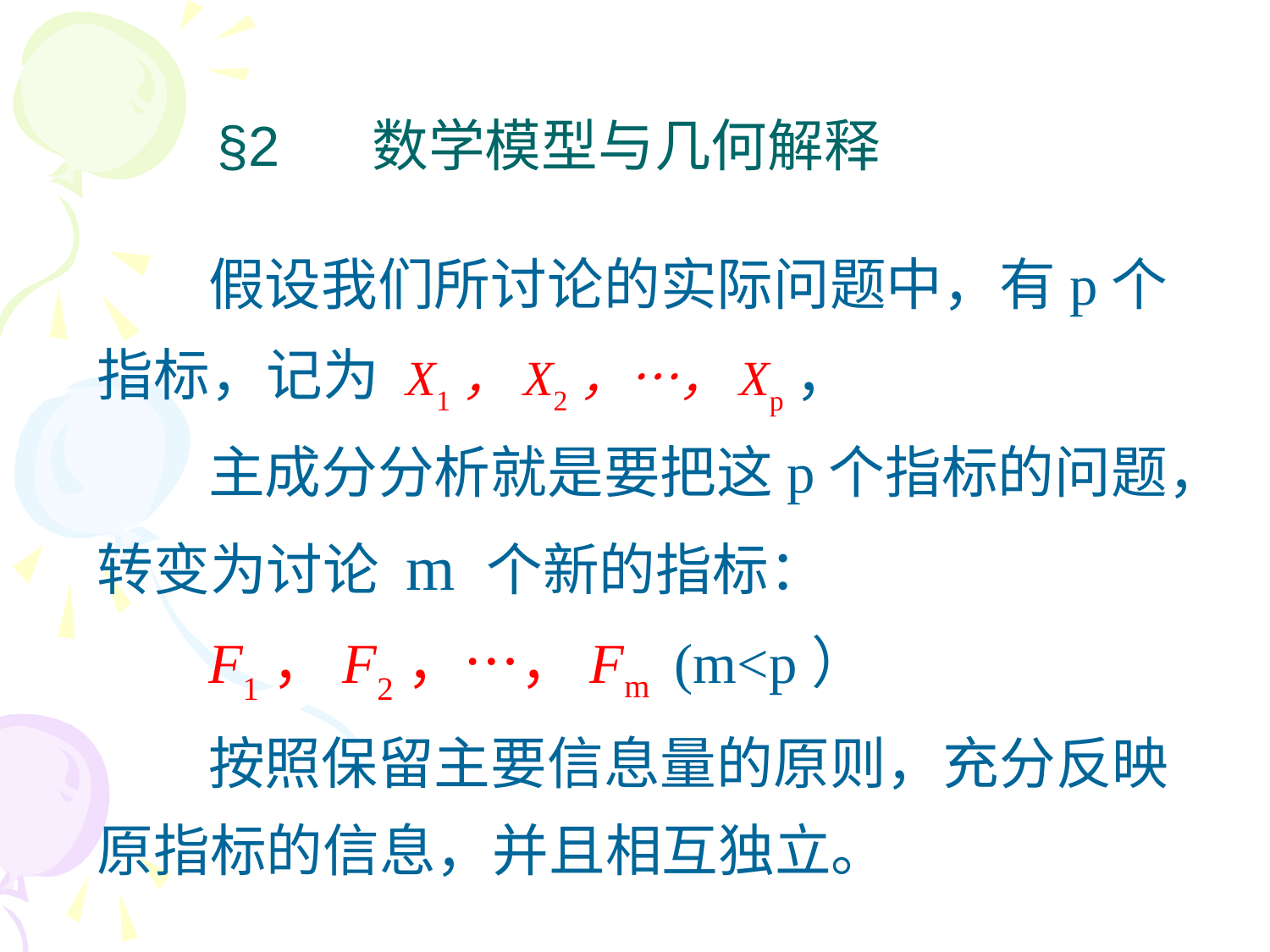

§2     数学模型与几何解释
假设我们所讨论的实际问题中，有p个指标，记为 X1，X2，…，Xp，
主成分分析就是要把这p个指标的问题，转变为讨论 m 个新的指标：
F1，F2，…，Fm   (m<p）
按照保留主要信息量的原则，充分反映原指标的信息，并且相互独立。